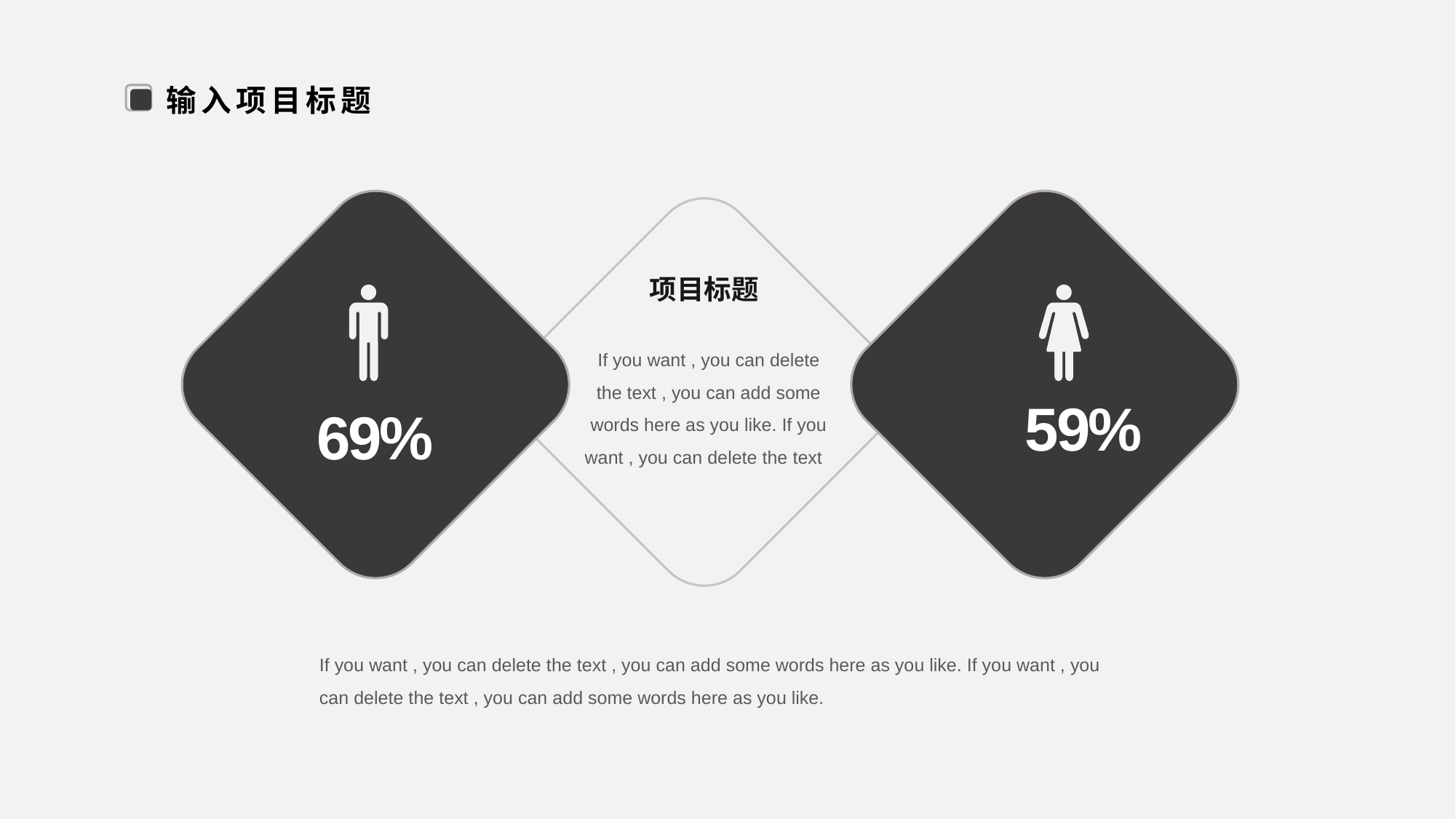

输入项目标题

59%

69%

项目标题
If you want , you can delete the text , you can add some words here as you like. If you want , you can delete the text

If you want , you can delete the text , you can add some words here as you like. If you want , you can delete the text , you can add some words here as you like.